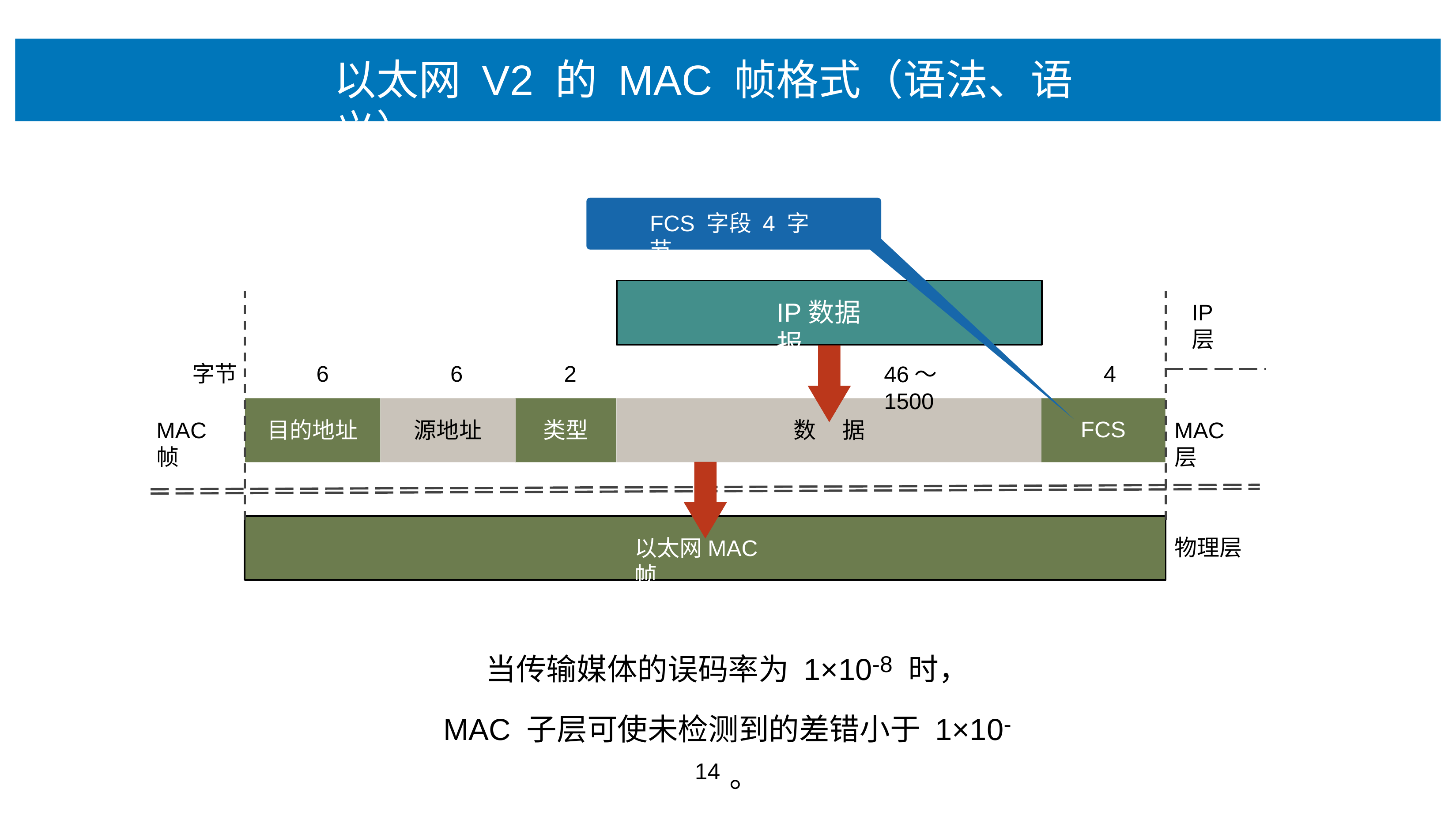

# 以太⽹ V2 的 MAC 帧格式（语法、语义）

FCS 字段 4 字节

IP数据报
IP层

6
6
2
4
字节
46〜1500

FCS
MAC帧
MAC层
⽬的地址
源地址
类型
数	据

物理层
以太⽹MAC帧
当传输媒体的误码率为 1×10-8 时，
MAC ⼦层可使未检测到的差错⼩于 1×10-14。